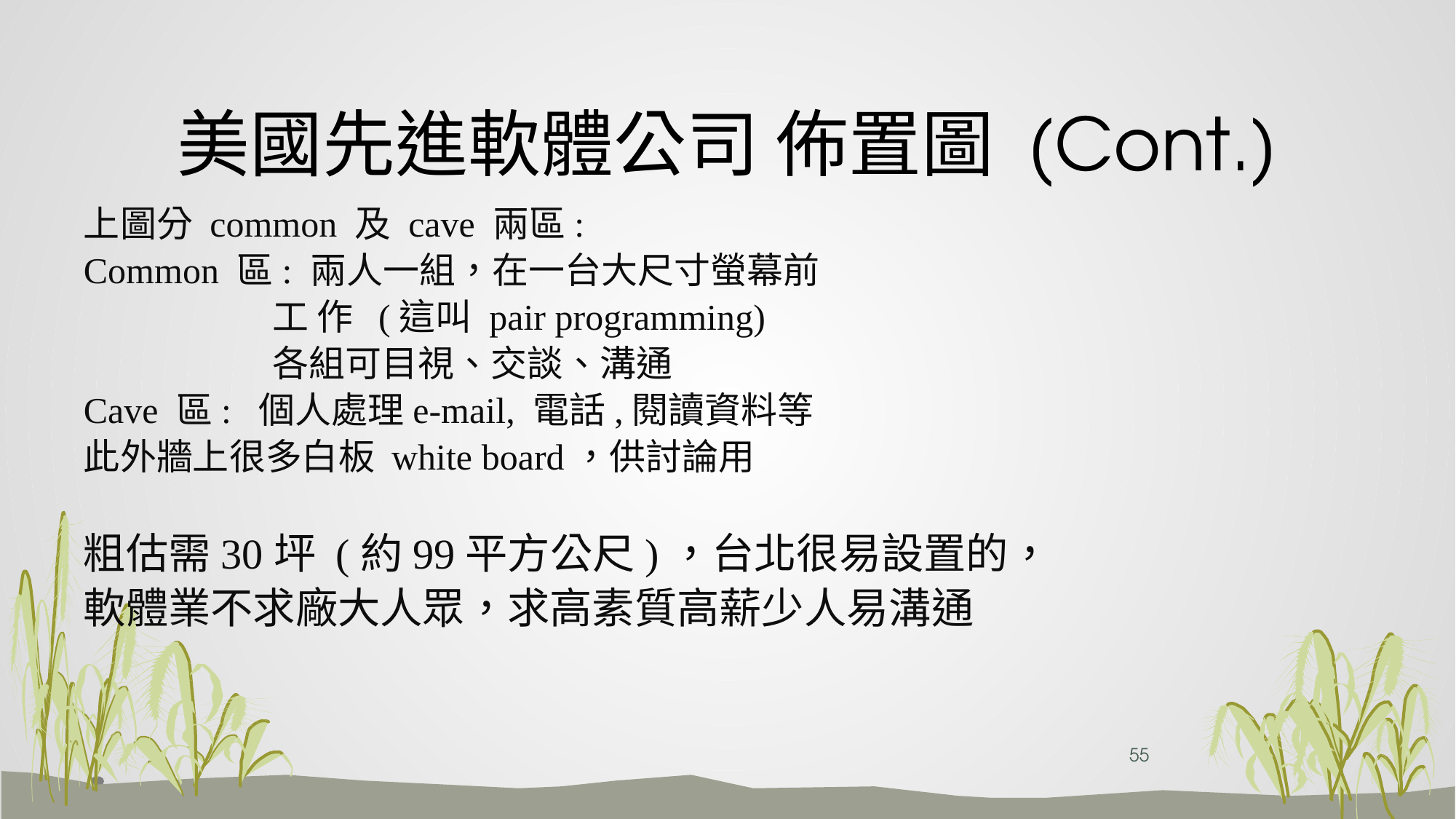

# 美國先進軟體公司 佈置圖 (Cont.)
上圖分 common 及 cave 兩區:
Common 區: 兩人一組，在一台大尺寸螢幕前
                      工 作  (這叫 pair programming)
                      各組可目視、交談、溝通
Cave 區:  個人處理e-mail, 電話,閱讀資料等
此外牆上很多白板 white board，供討論用

粗估需30坪 (約99平方公尺)，台北很易設置的，
軟體業不求廠大人眾，求高素質高薪少人易溝通
55